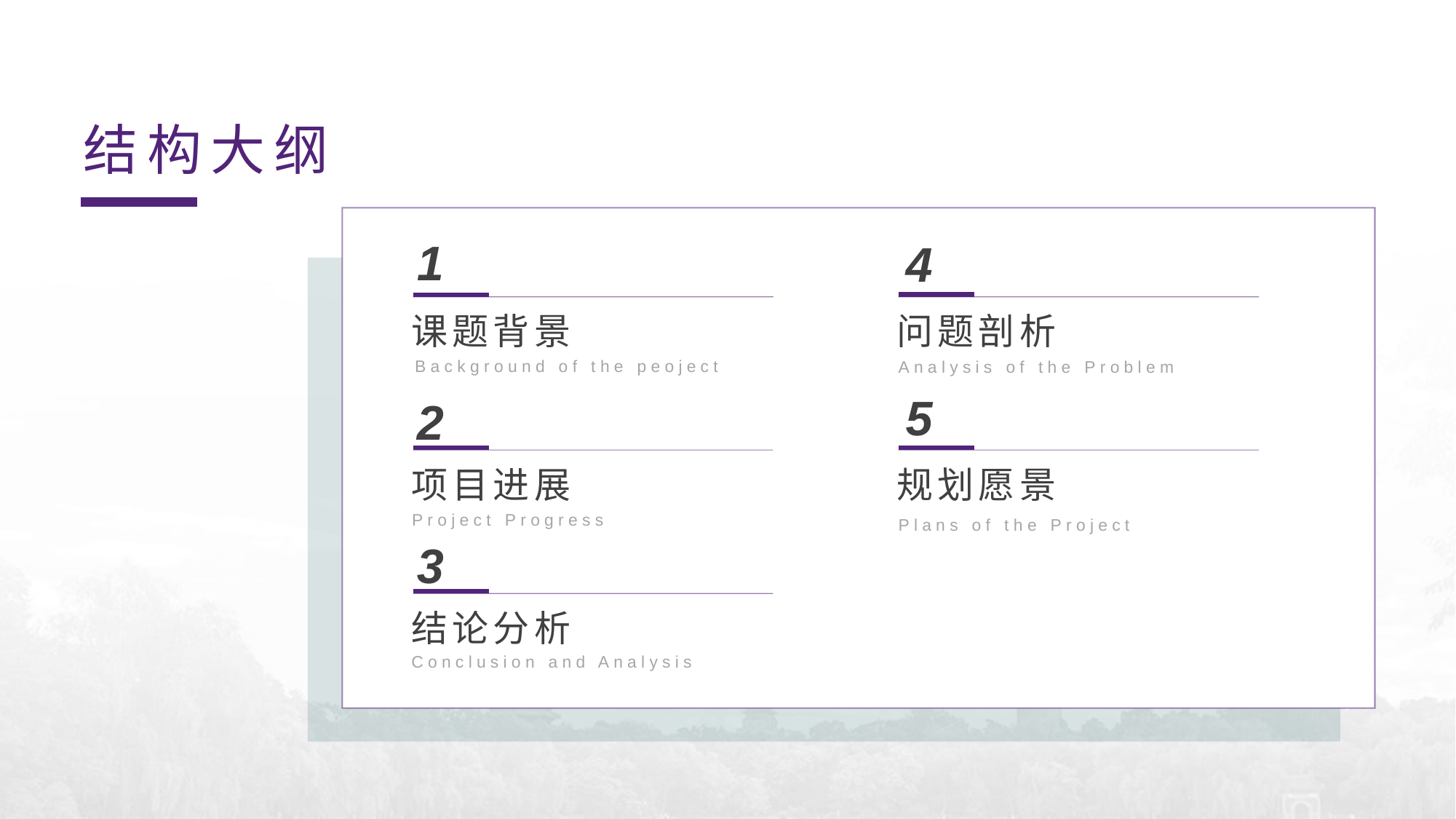

结构大纲

1
4

课题背景
问题剖析
Background of the peoject
Analysis of the Problem
5
2
项目进展
规划愿景
Project Progress
Plans of the Project
3
结论分析
Conclusion and Analysis